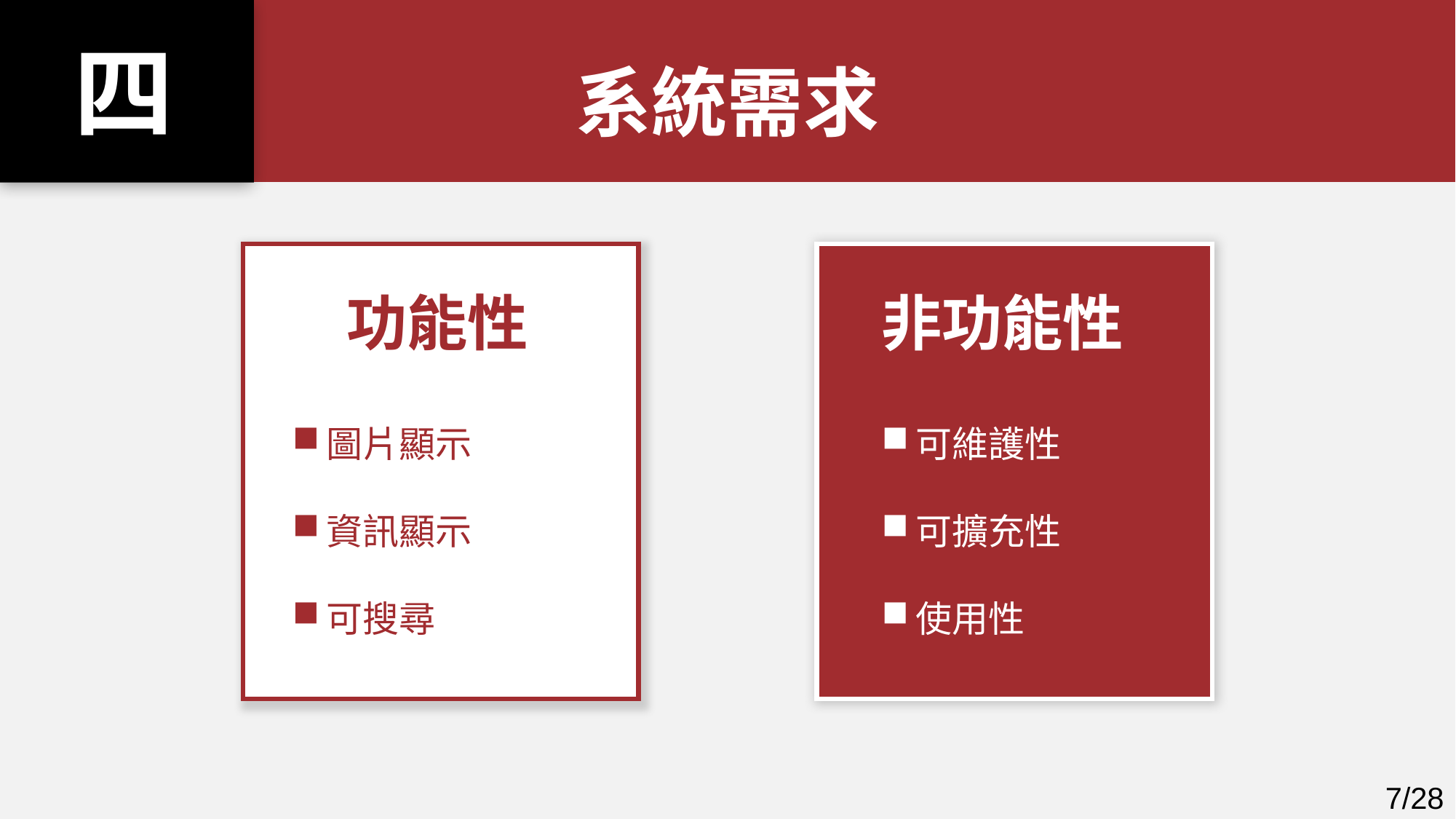

四
系統需求

功能性
非功能性
圖片顯示
資訊顯示
可搜尋
可維護性
可擴充性
使用性